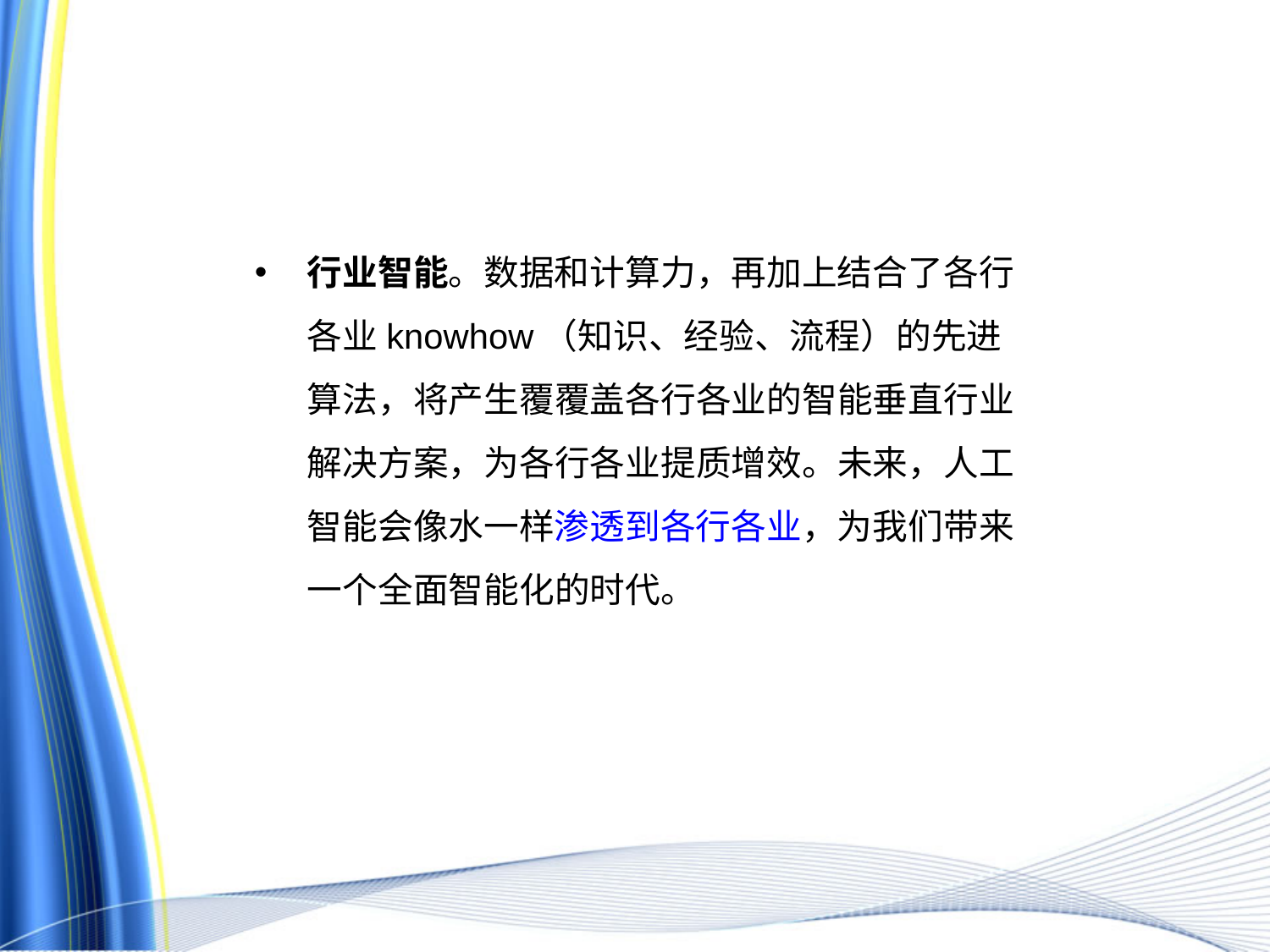

行业智能。数据和计算力，再加上结合了各行各业knowhow（知识、经验、流程）的先进算法，将产生覆覆盖各行各业的智能垂直行业解决方案，为各行各业提质增效。未来，人工智能会像水一样渗透到各行各业，为我们带来一个全面智能化的时代。